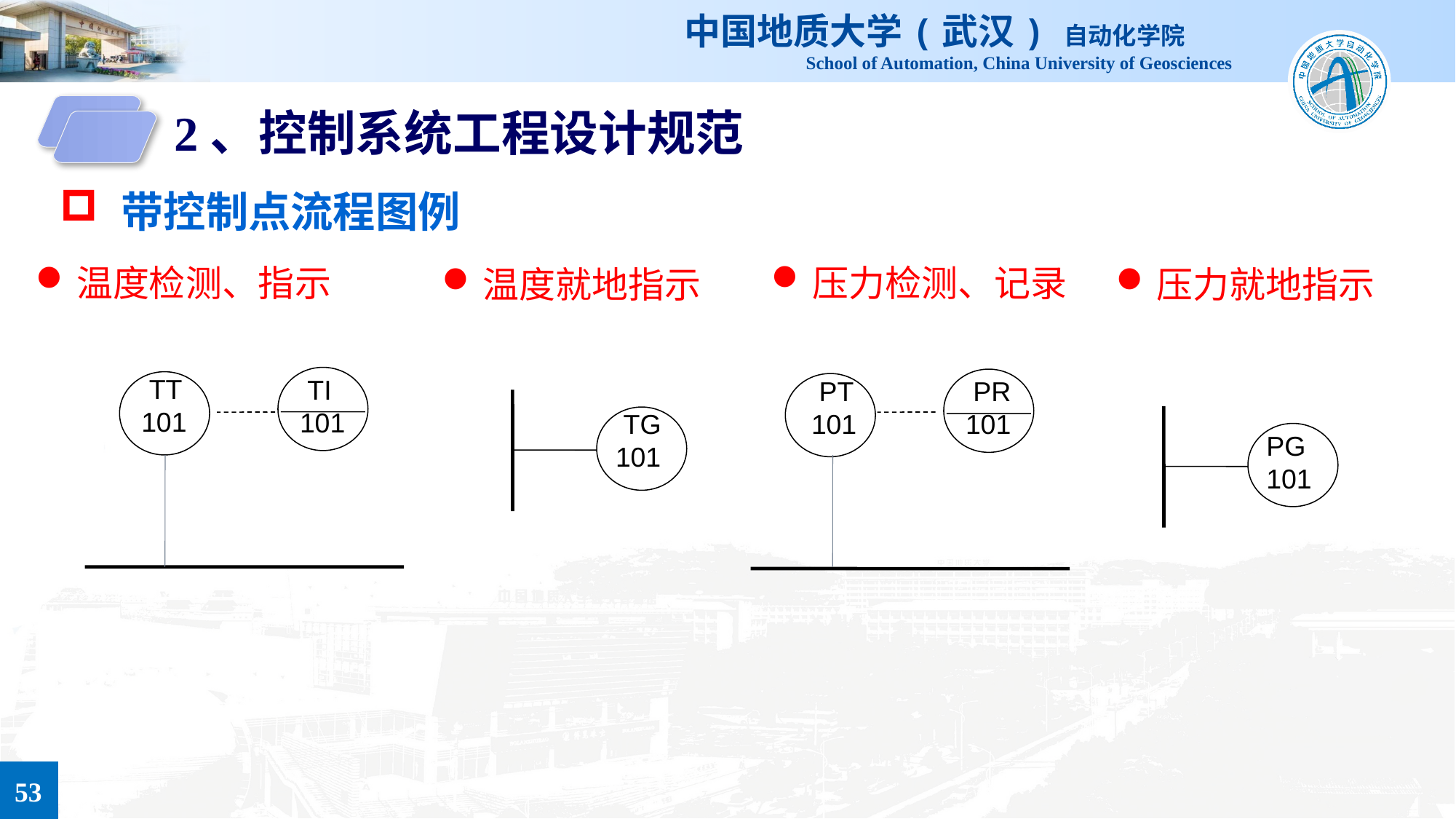

2、控制系统工程设计规范
带控制点流程图例
压力检测、记录
温度检测、指示
温度就地指示
压力就地指示
  TT
 101

  TI
 101

  PT
 101

  PR
 101

  TG
 101

 PG
 101

53